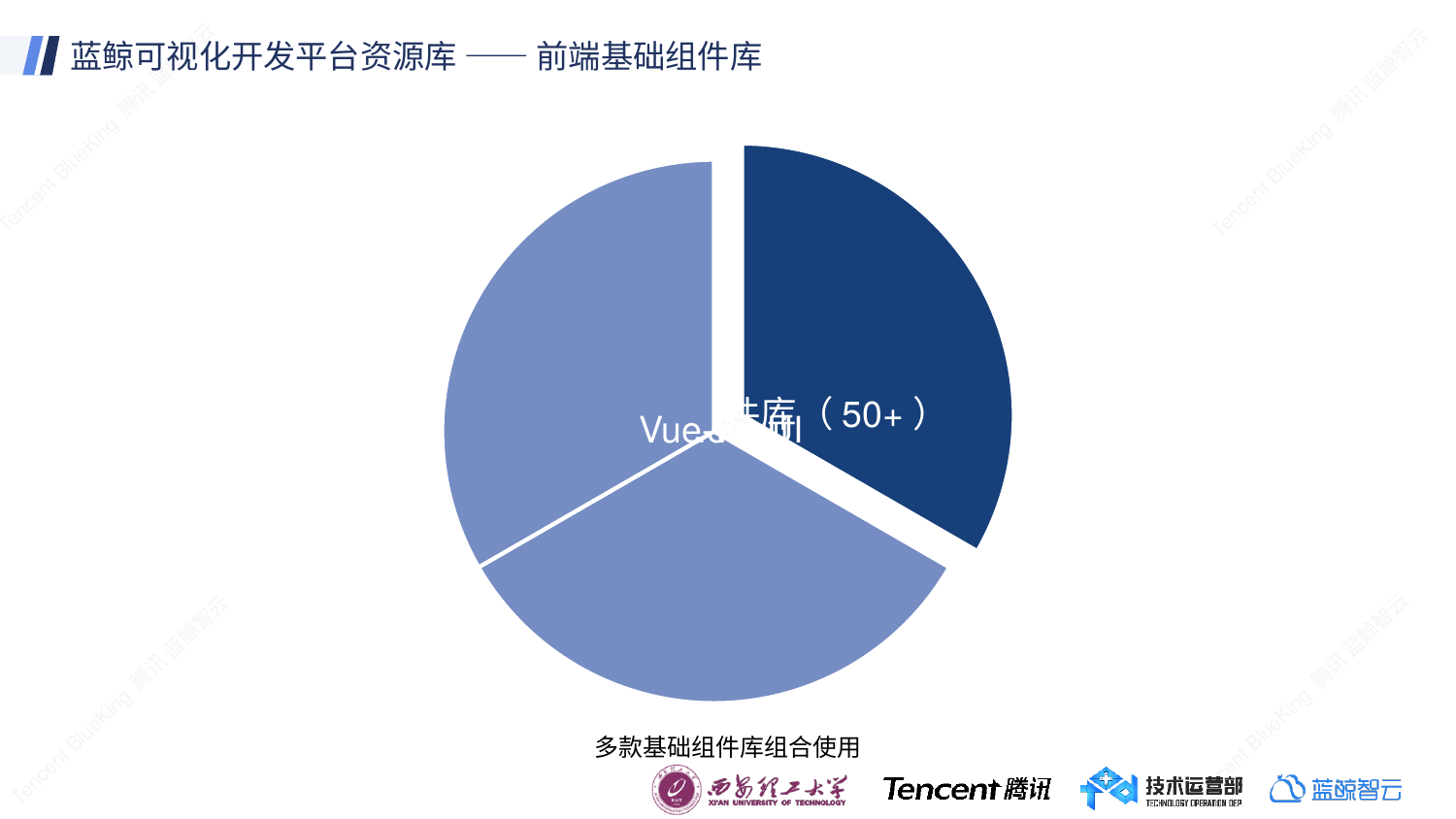

# 蓝鲸可视化开发平台资源库 —— 前端基础组件库
蓝鲸Vue组件库（50+）
Element UI
Vue-weui
多款基础组件库组合使用